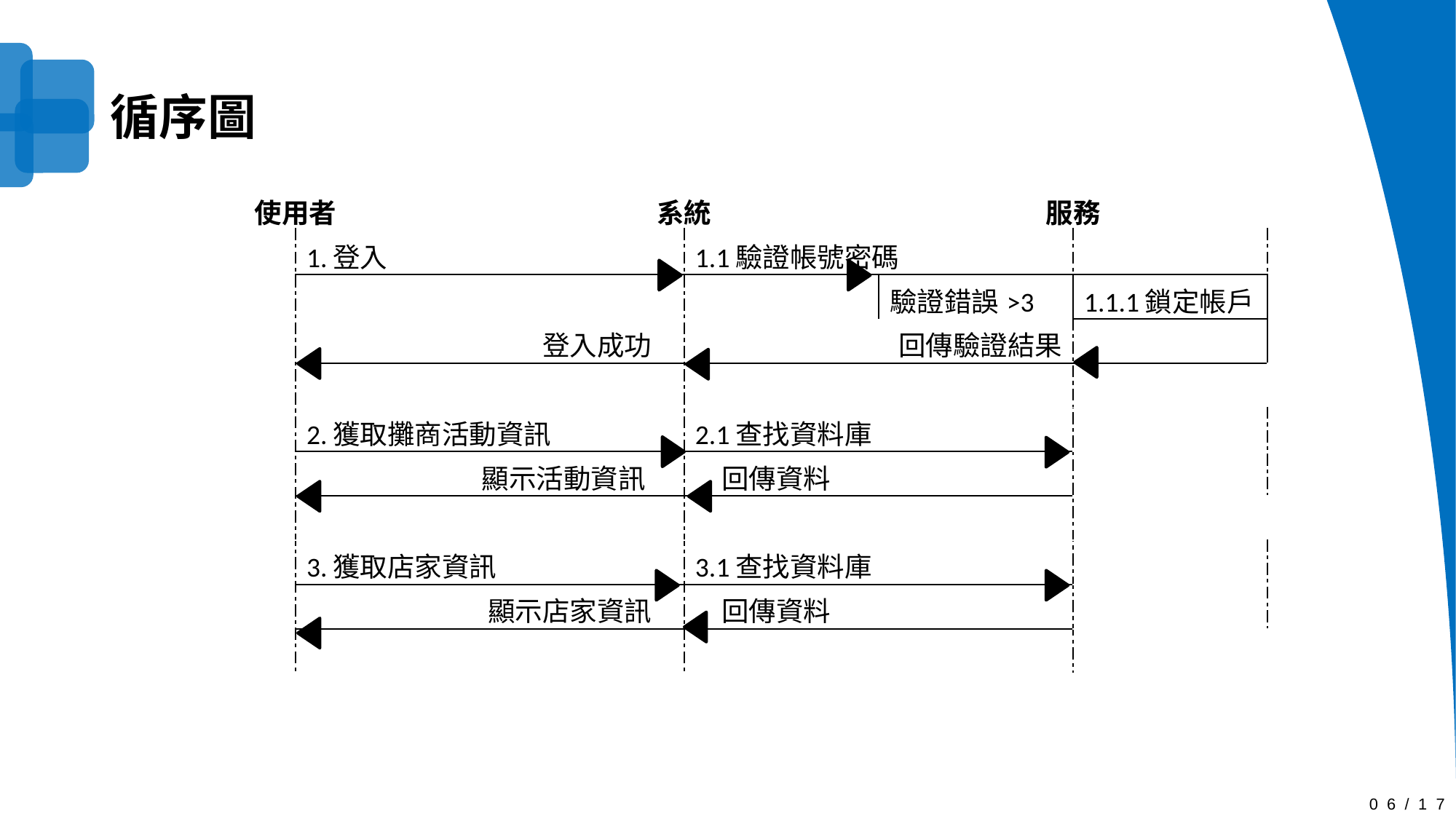

循序圖
| 使用者 |  | 系統 |  | 服務 |  |
| --- | --- | --- | --- | --- | --- |
|  | 1.登入 |  | 1.1驗證帳號密碼 |  |  |
|  |  |  |  | 驗證錯誤>3 | 1.1.1鎖定帳戶 |
|  | 登入成功.. |  | 回傳驗證結果 |  |  |
|  |  |  |  |  |  |
|  | 2.獲取攤商活動資訊 |  | 2.1查找資料庫 |  |  |
|  | 顯示活動資訊 .. |  | 回傳資料 |  |  |
|  |  |  |  |  |  |
|  | 3.獲取店家資訊 |  | 3.1查找資料庫 |  |  |
|  | 顯示店家資訊.. |  | 回傳資料 |  |  |
|  |  |  |  |  |  |

06/17